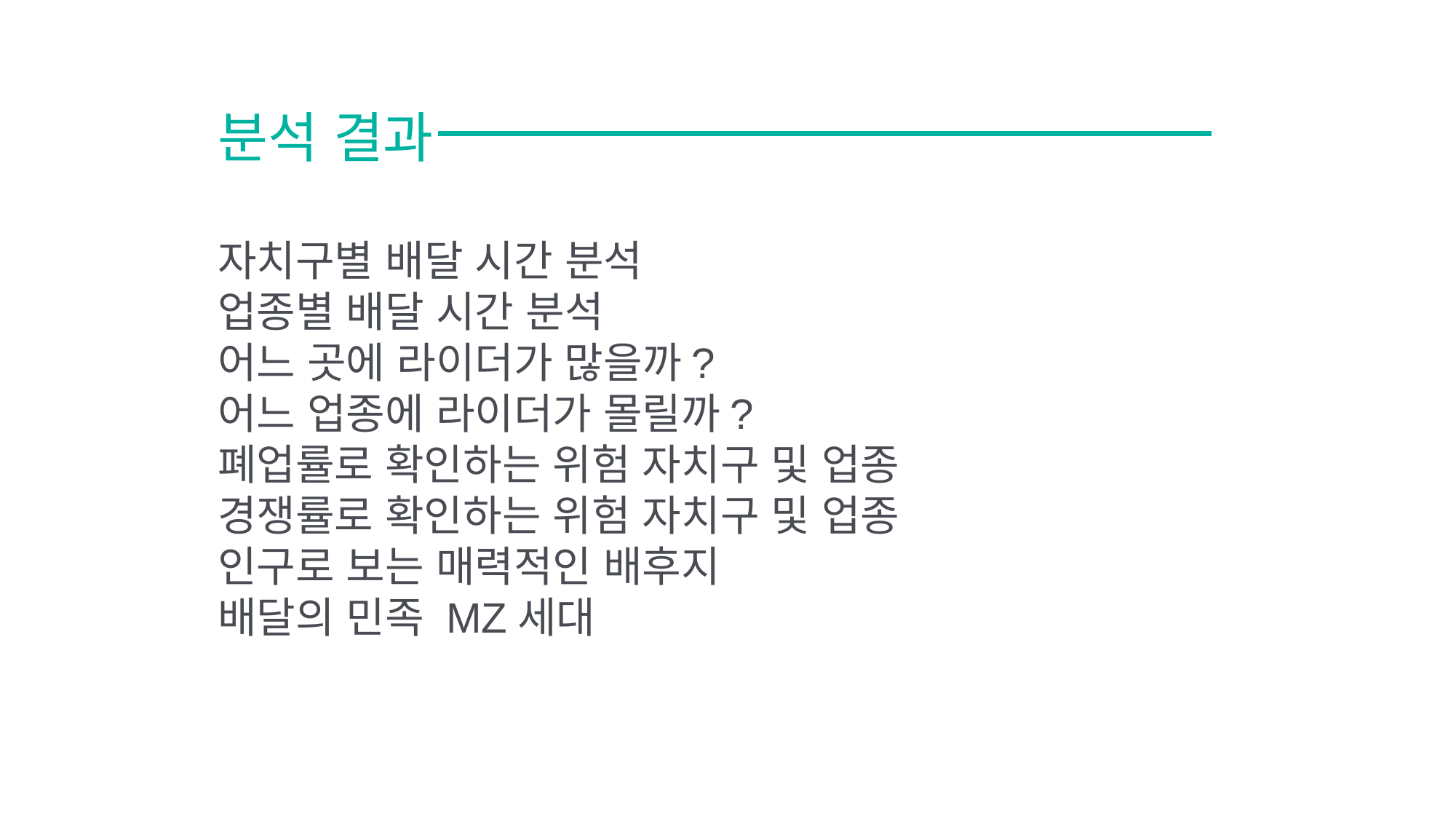

분석 결과
자치구별 배달 시간 분석
업종별 배달 시간 분석
어느 곳에 라이더가 많을까?
어느 업종에 라이더가 몰릴까?
폐업률로 확인하는 위험 자치구 및 업종
경쟁률로 확인하는 위험 자치구 및 업종
인구로 보는 매력적인 배후지
배달의 민족 MZ세대